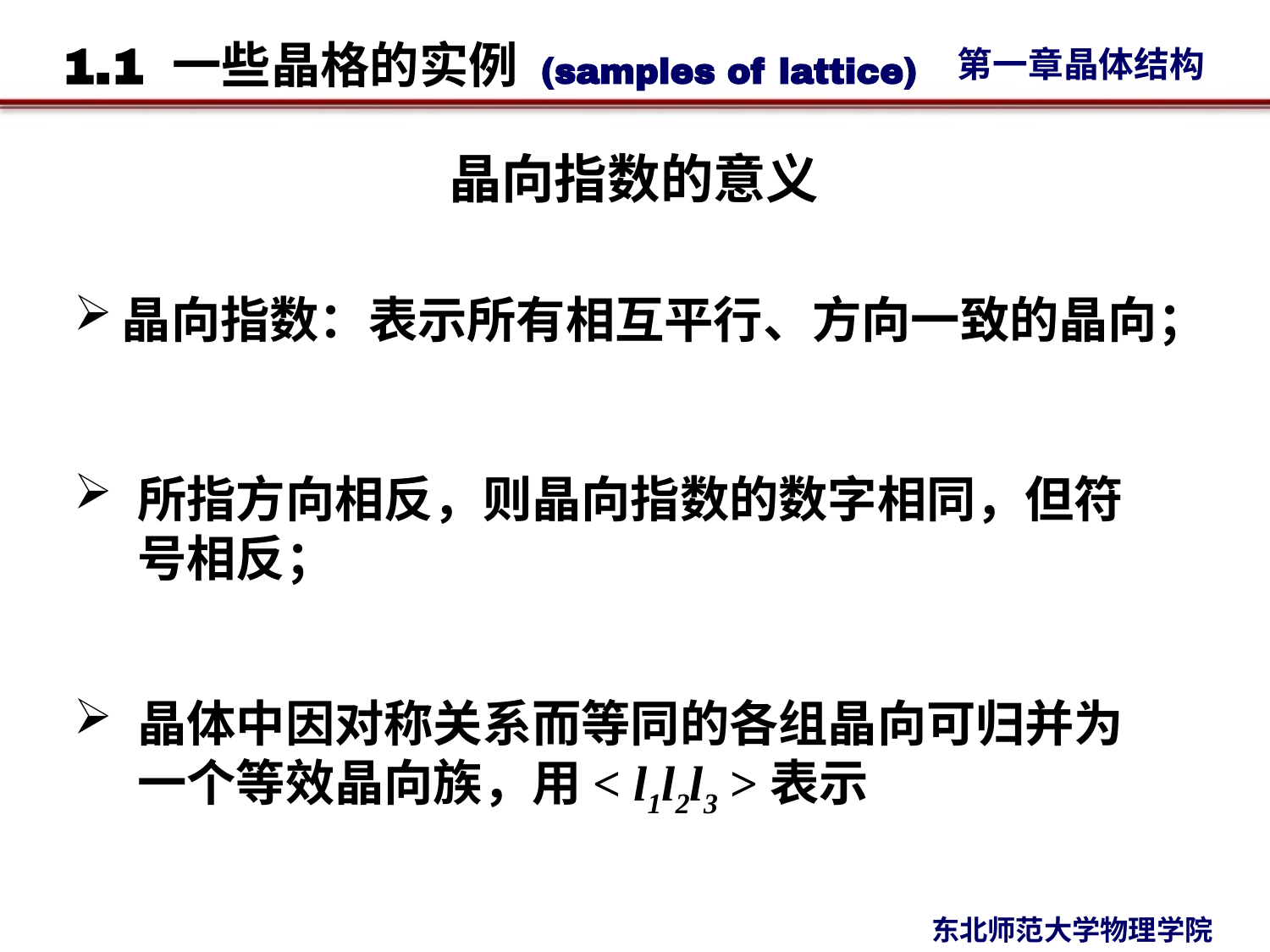

# 晶向指数的意义
晶向指数：表示所有相互平行、方向一致的晶向；
所指方向相反，则晶向指数的数字相同，但符号相反；
晶体中因对称关系而等同的各组晶向可归并为一个等效晶向族，用< l1l2l3 >表示